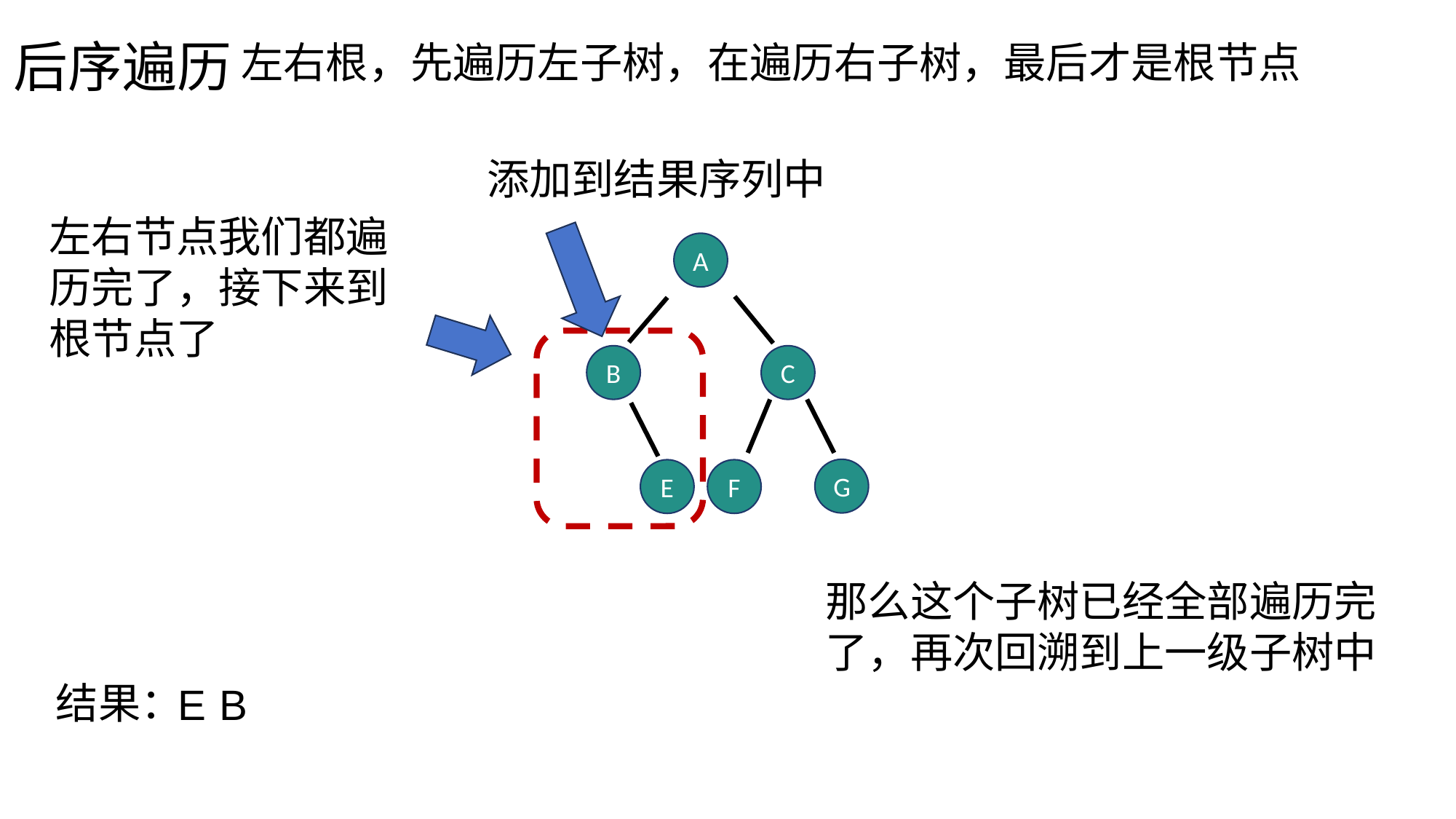

后序遍历
左右根，先遍历左子树，在遍历右子树，最后才是根节点
添加到结果序列中
左右节点我们都遍历完了，接下来到根节点了

A

B
C
G
E
F
那么这个子树已经全部遍历完了，再次回溯到上一级子树中
结果：
E
B